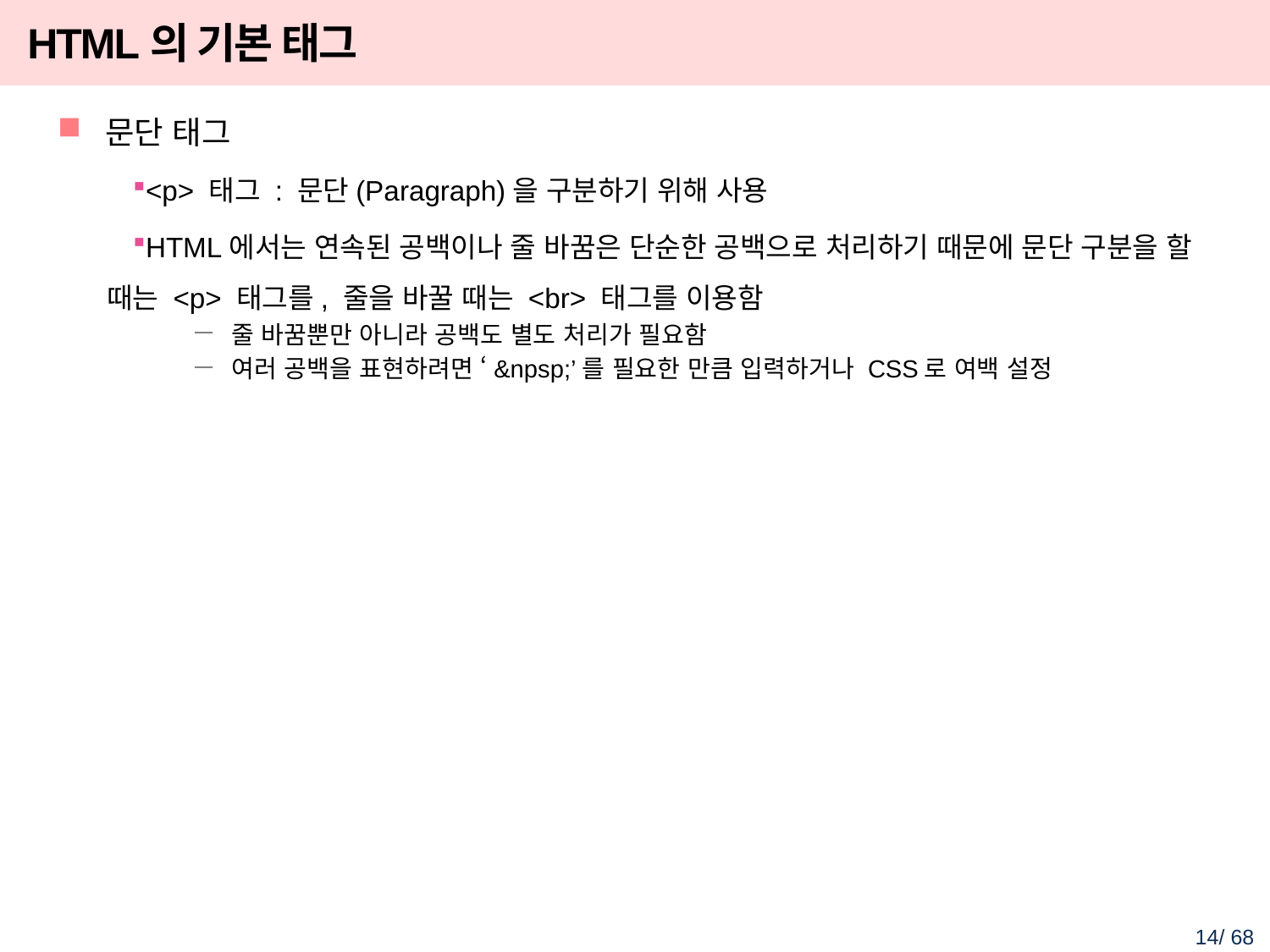

# HTML의 기본 태그
문단 태그
<p> 태그 : 문단(Paragraph)을 구분하기 위해 사용
HTML에서는 연속된 공백이나 줄 바꿈은 단순한 공백으로 처리하기 때문에 문단 구분을 할 때는 <p> 태그를, 줄을 바꿀 때는 <br> 태그를 이용함
줄 바꿈뿐만 아니라 공백도 별도 처리가 필요함
여러 공백을 표현하려면 ‘&npsp;’를 필요한 만큼 입력하거나 CSS로 여백 설정